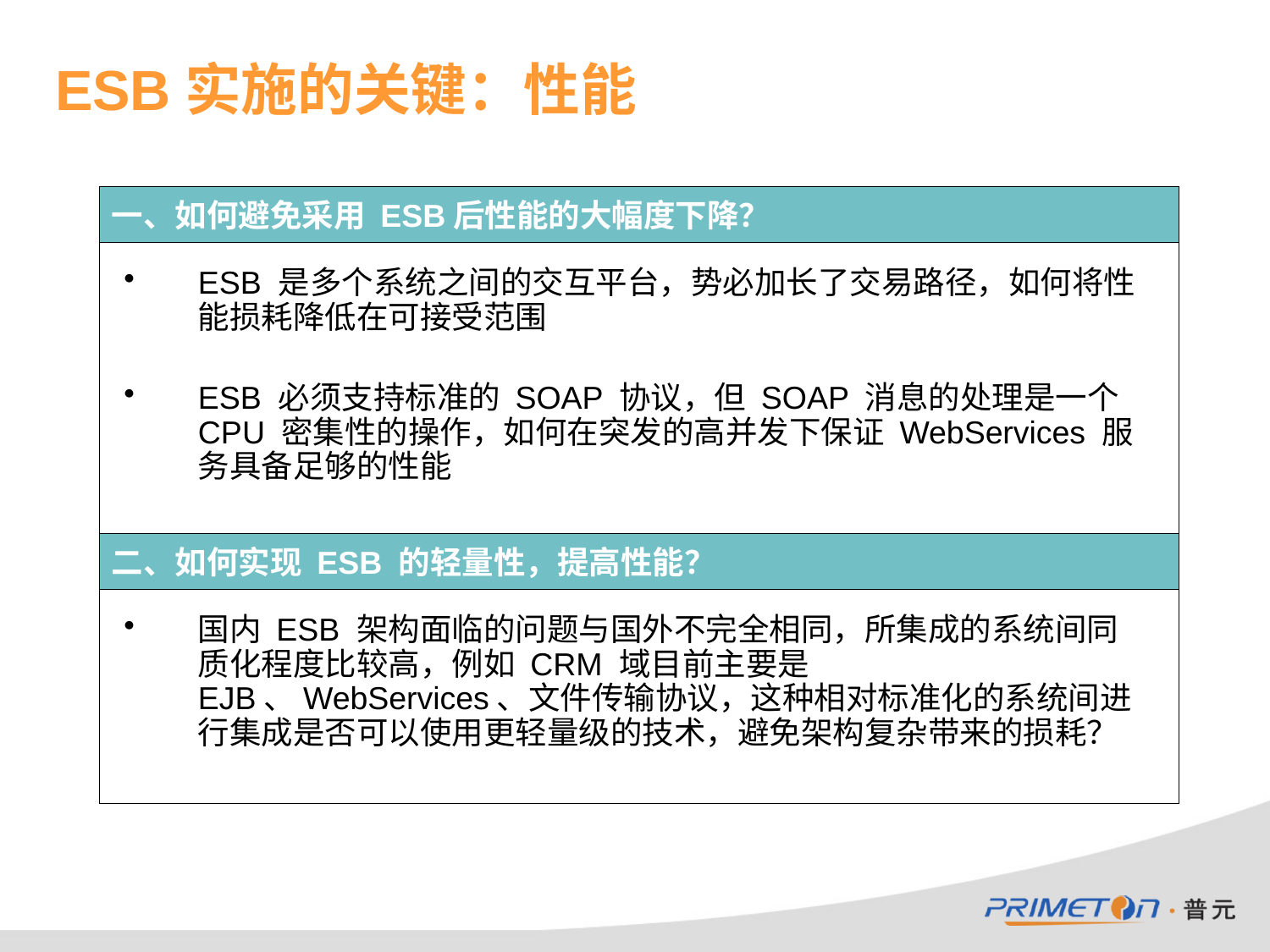

# ESB实施的关键：性能

一、如何避免采用 ESB后性能的大幅度下降？
ESB 是多个系统之间的交互平台，势必加长了交易路径，如何将性能损耗降低在可接受范围

ESB 必须支持标准的 SOAP 协议，但 SOAP 消息的处理是一个 CPU 密集性的操作，如何在突发的高并发下保证 WebServices 服务具备足够的性能

二、如何实现 ESB 的轻量性，提高性能？
国内 ESB 架构面临的问题与国外不完全相同，所集成的系统间同质化程度比较高，例如 CRM 域目前主要是 EJB、WebServices、文件传输协议，这种相对标准化的系统间进行集成是否可以使用更轻量级的技术，避免架构复杂带来的损耗？